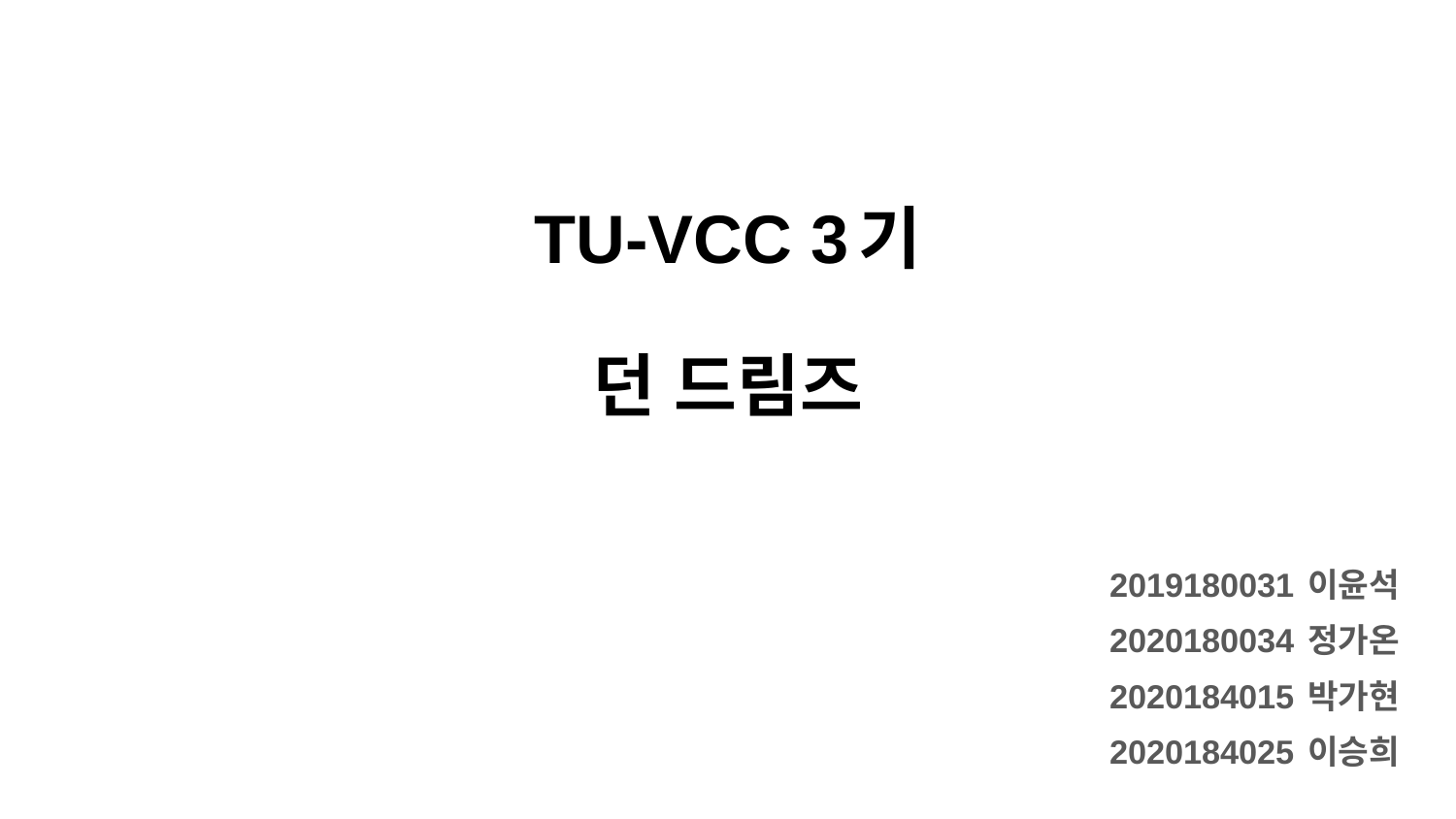

# TU-VCC 3기 던 드림즈
2019180031 이윤석
2020180034 정가온
2020184015 박가현
2020184025 이승희